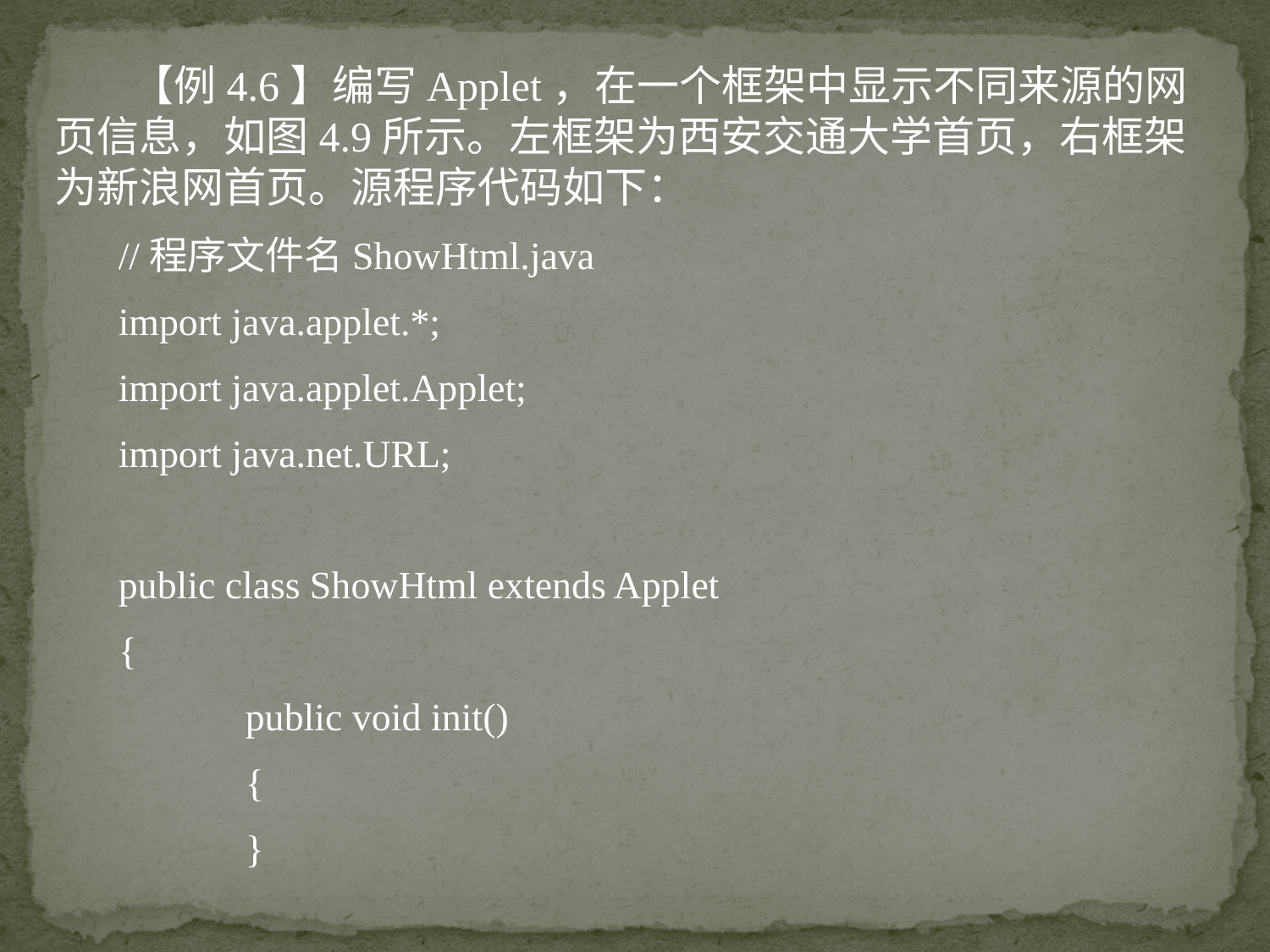

【例4.6】编写Applet，在一个框架中显示不同来源的网页信息，如图4.9所示。左框架为西安交通大学首页，右框架为新浪网首页。源程序代码如下：
//程序文件名ShowHtml.java
import java.applet.*;
import java.applet.Applet;
import java.net.URL;

public class ShowHtml extends Applet
{
	public void init()
	{
	}